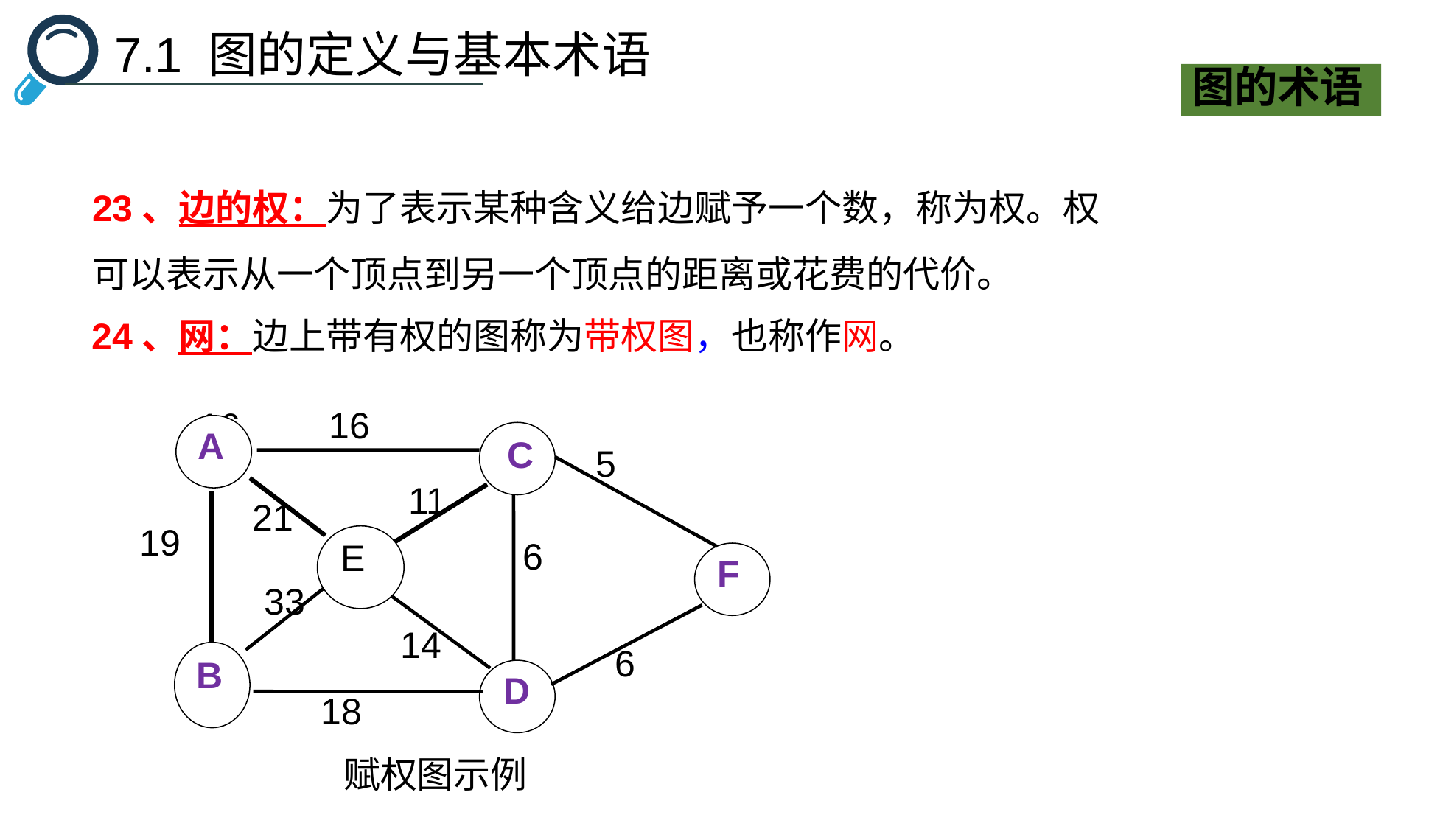

7.1 图的定义与基本术语
图的术语
23、边的权：为了表示某种含义给边赋予一个数，称为权。权可以表示从一个顶点到另一个顶点的距离或花费的代价。

24、网：边上带有权的图称为带权图，也称作网。
16
A
C
E
F
B
D
5

11

21
19
33

14
6
18

6
16

6

5

赋权图示例